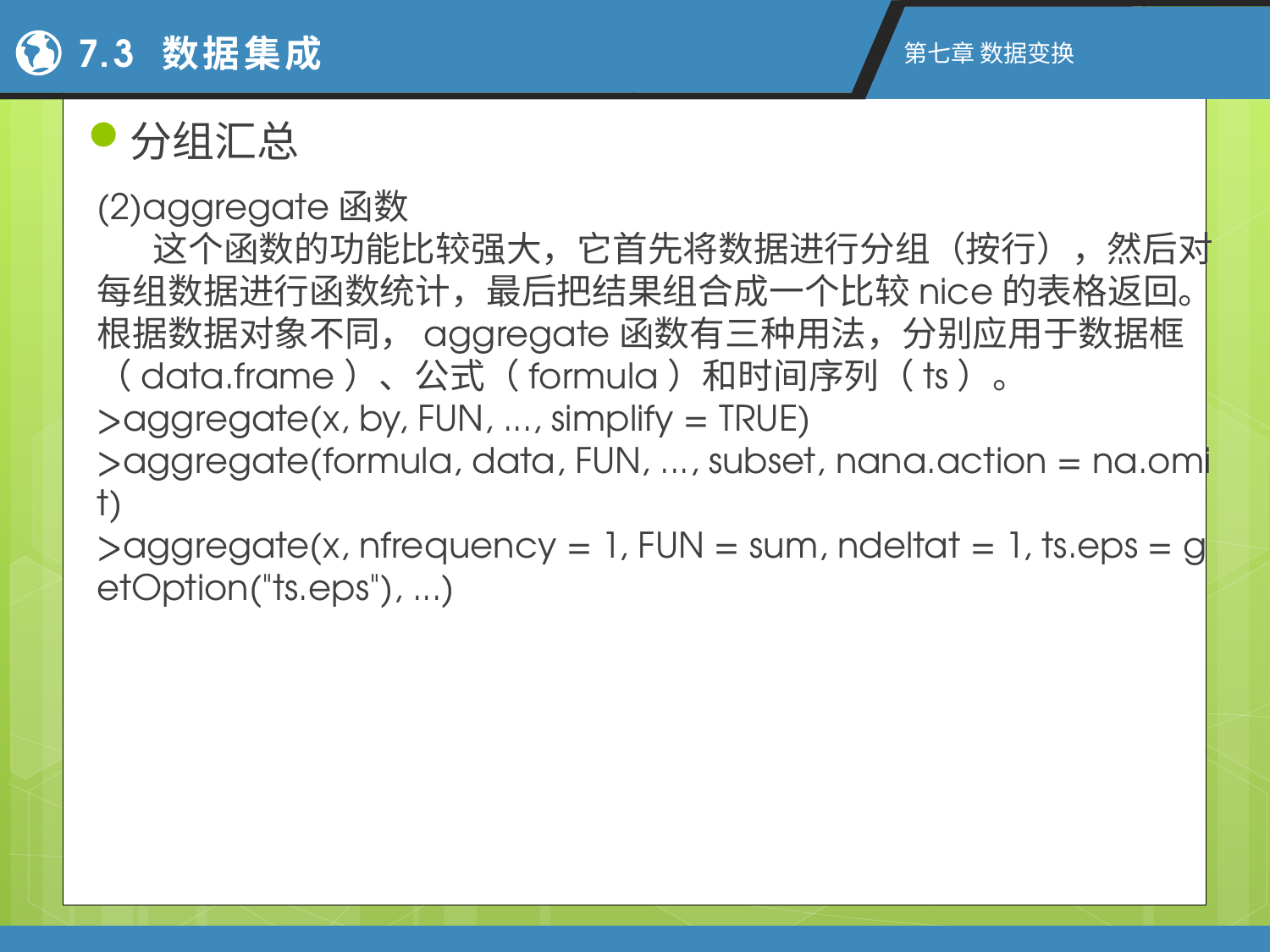

7.3 数据集成

第七章 数据变换
分组汇总
(2)aggregate函数
      这个函数的功能比较强大，它首先将数据进行分组（按行），然后对每组数据进行函数统计，最后把结果组合成一个比较nice的表格返回。根据数据对象不同，aggregate函数有三种用法，分别应用于数据框（data.frame）、公式（formula）和时间序列（ts）。
>aggregate(x, by, FUN, ..., simplify = TRUE)
>aggregate(formula, data, FUN, ..., subset, nana.action = na.omit)
>aggregate(x, nfrequency = 1, FUN = sum, ndeltat = 1, ts.eps = getOption("ts.eps"), ...)